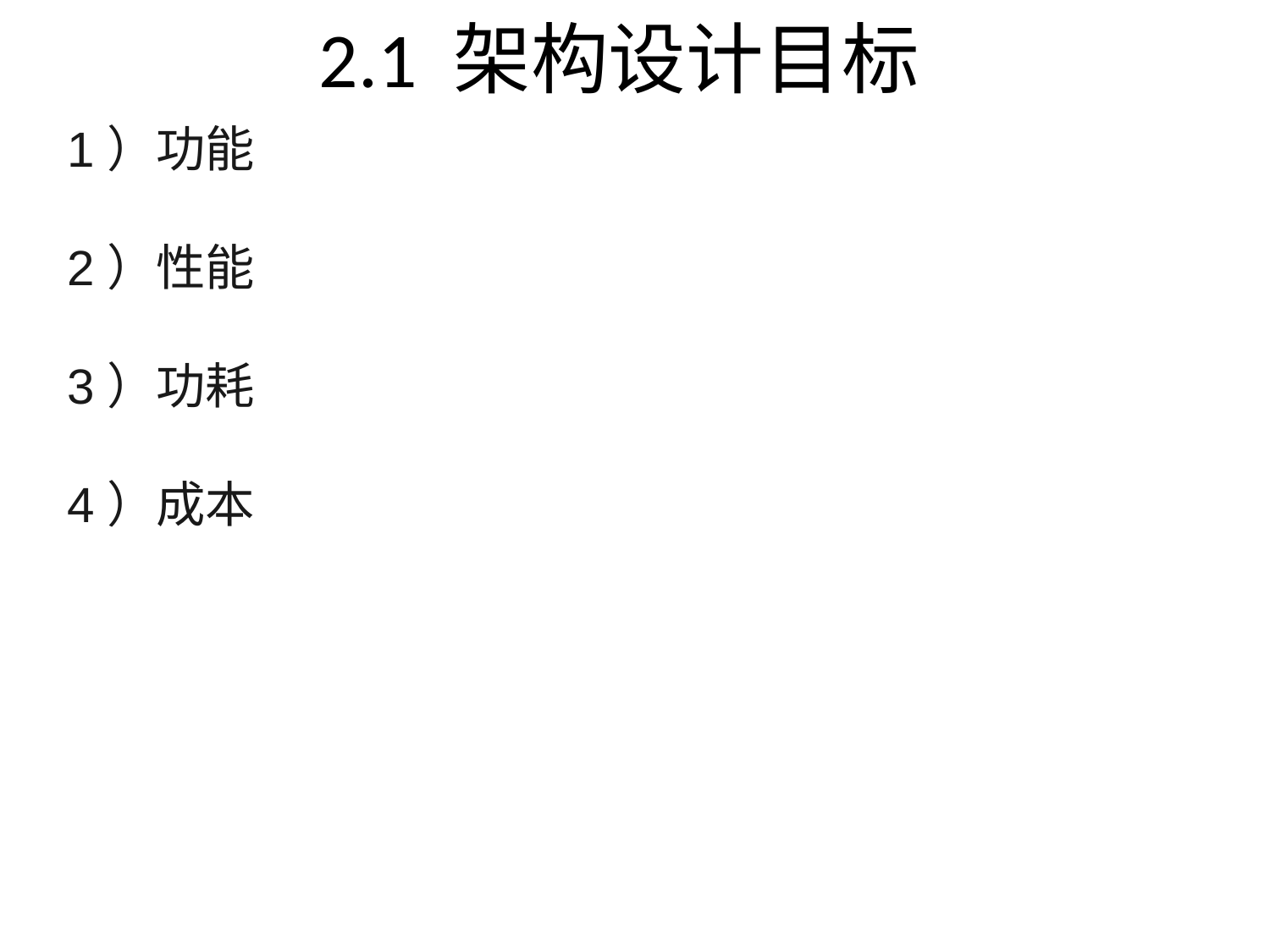

# 2.1 架构设计目标
1）功能

2）性能

3）功耗

4）成本